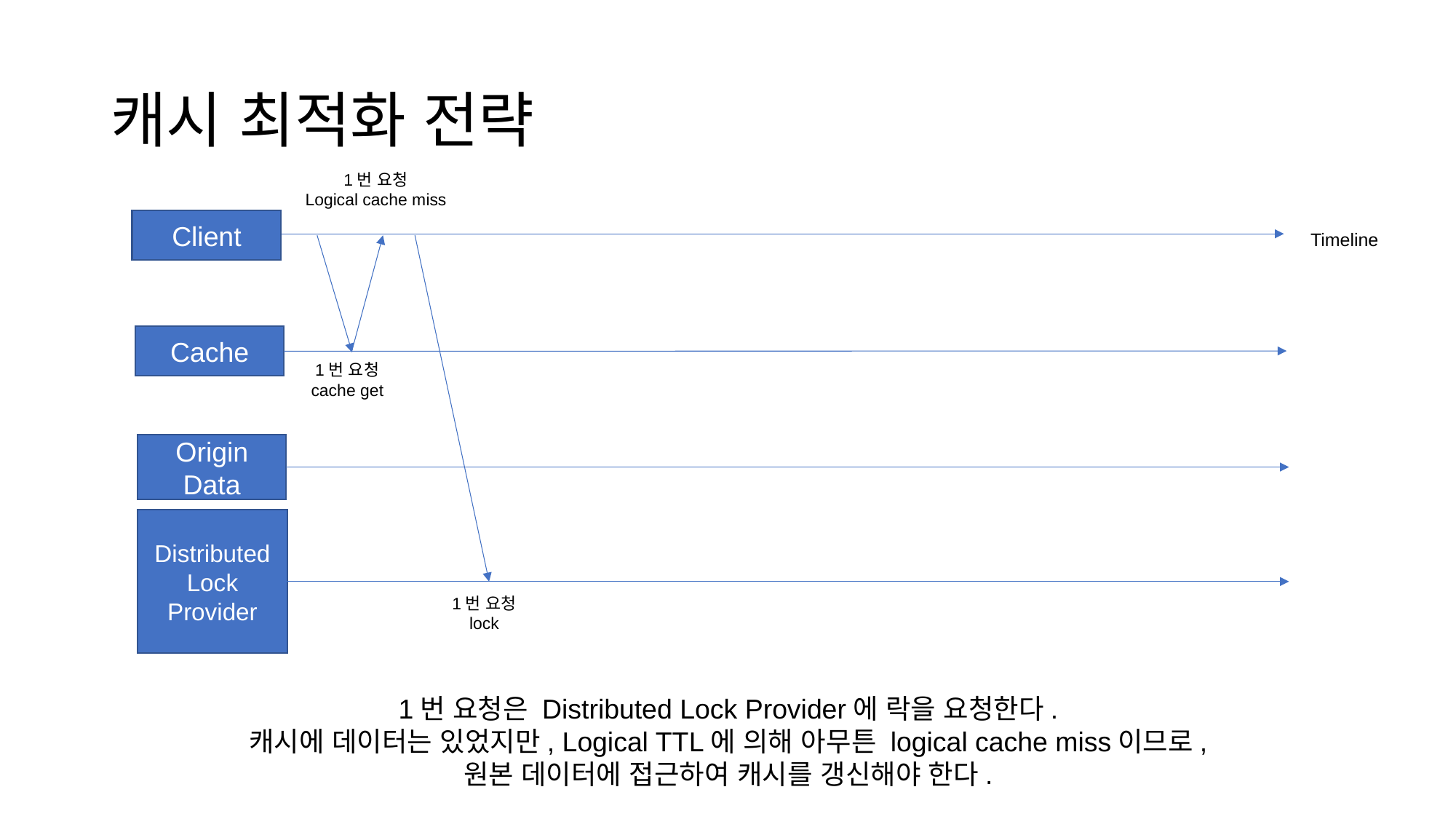

# 캐시 최적화 전략
1번 요청
Logical cache miss
Client
Timeline
Cache
1번 요청
cache get
Origin Data
Distributed Lock Provider
1번 요청
lock
1번 요청은 Distributed Lock Provider에 락을 요청한다.
캐시에 데이터는 있었지만, Logical TTL에 의해 아무튼 logical cache miss이므로,
원본 데이터에 접근하여 캐시를 갱신해야 한다.